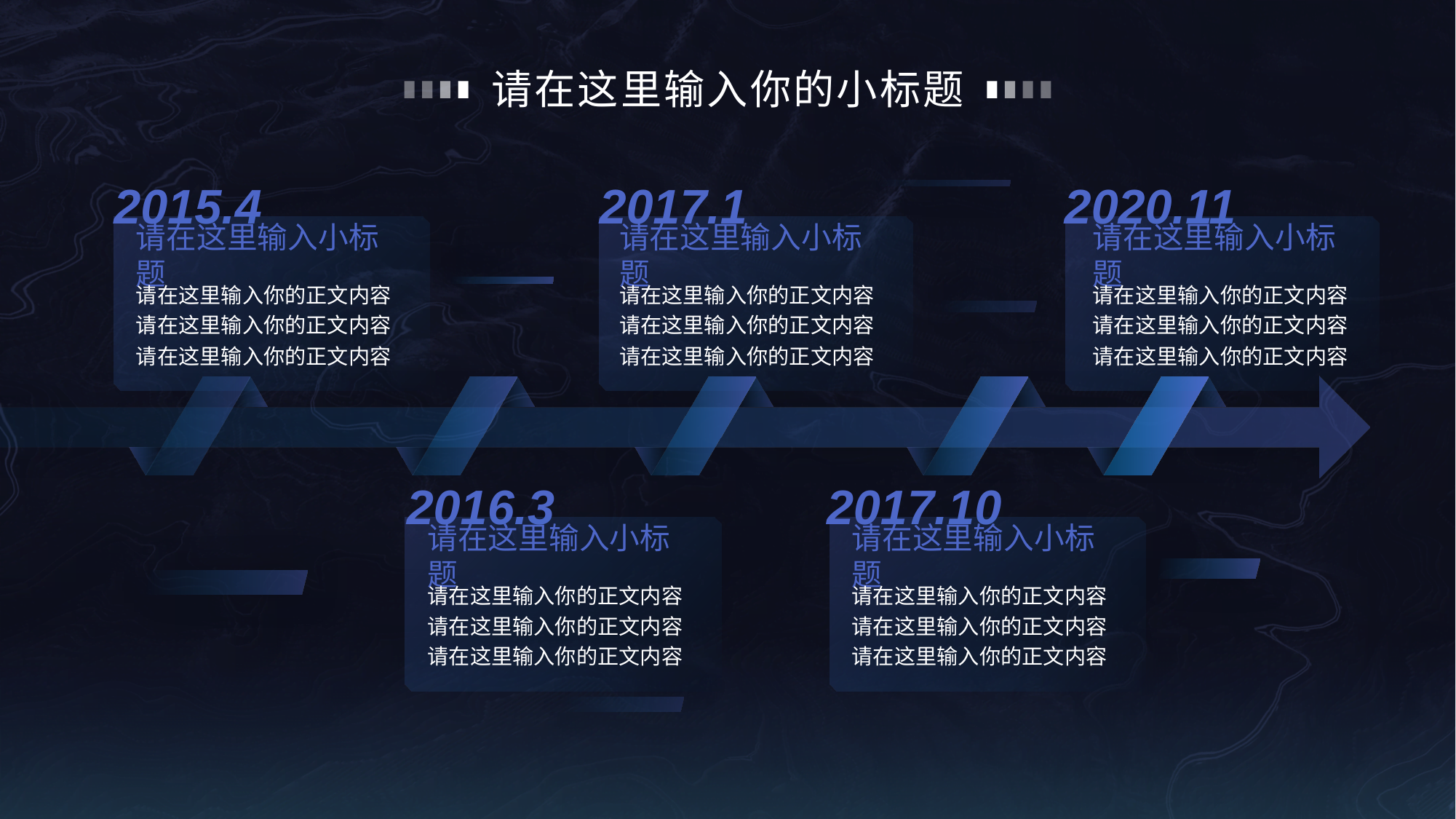

# 请在这里输入你的小标题
2015.4
2017.1
2020.11

请在这里输入小标题
请在这里输入小标题
请在这里输入小标题
请在这里输入你的正文内容
请在这里输入你的正文内容
请在这里输入你的正文内容
请在这里输入你的正文内容
请在这里输入你的正文内容
请在这里输入你的正文内容
请在这里输入你的正文内容
请在这里输入你的正文内容
请在这里输入你的正文内容

2016.3
2017.10

请在这里输入小标题
请在这里输入小标题

请在这里输入你的正文内容
请在这里输入你的正文内容
请在这里输入你的正文内容
请在这里输入你的正文内容
请在这里输入你的正文内容
请在这里输入你的正文内容